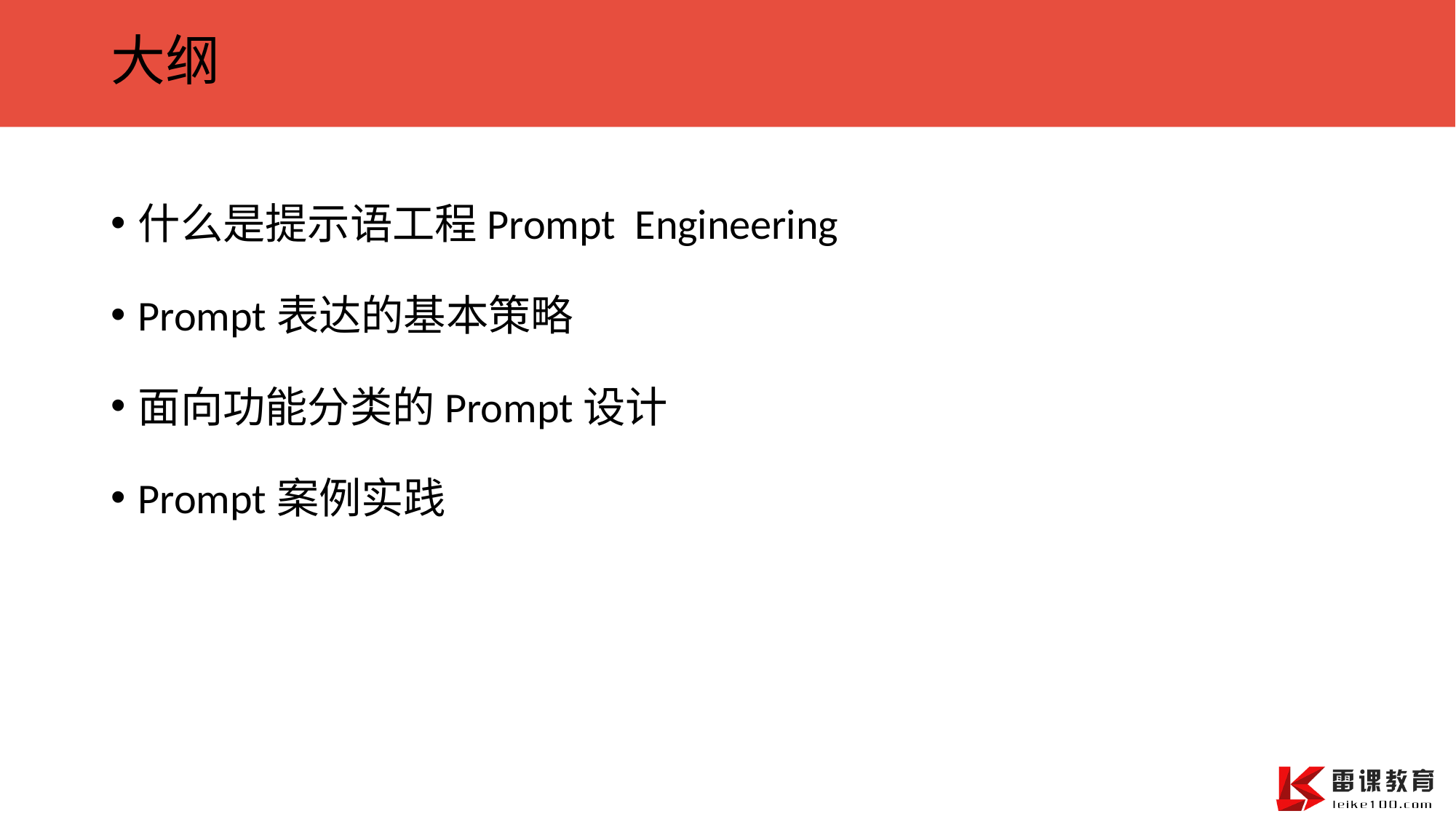

# 大纲
什么是提示语工程Prompt  Engineering
Prompt表达的基本策略
面向功能分类的Prompt设计
Prompt案例实践